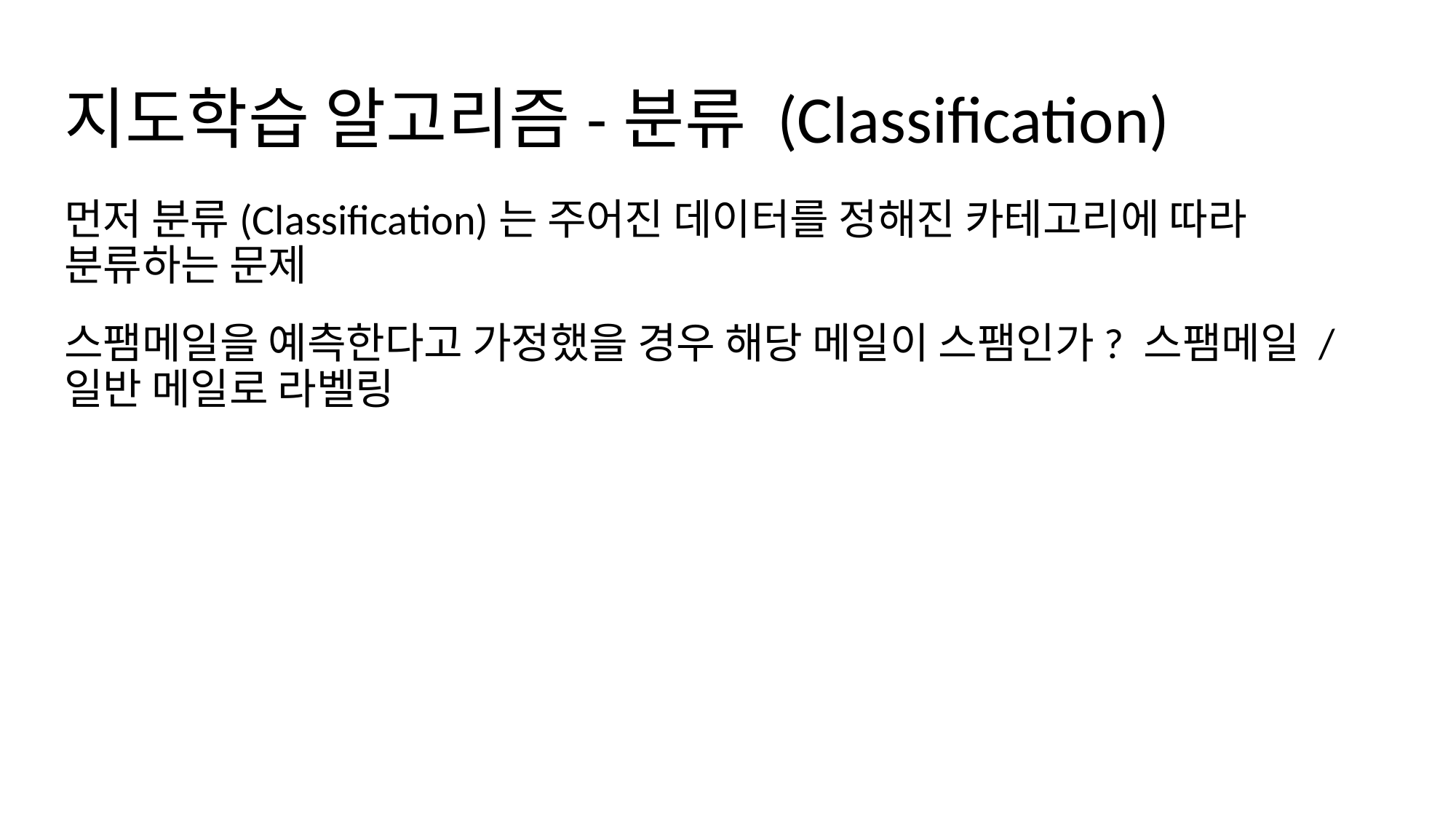

# 지도학습 알고리즘-분류 (Classification)
먼저 분류(Classification)는 주어진 데이터를 정해진 카테고리에 따라 분류하는 문제
스팸메일을 예측한다고 가정했을 경우 해당 메일이 스팸인가? 스팸메일 / 일반 메일로 라벨링